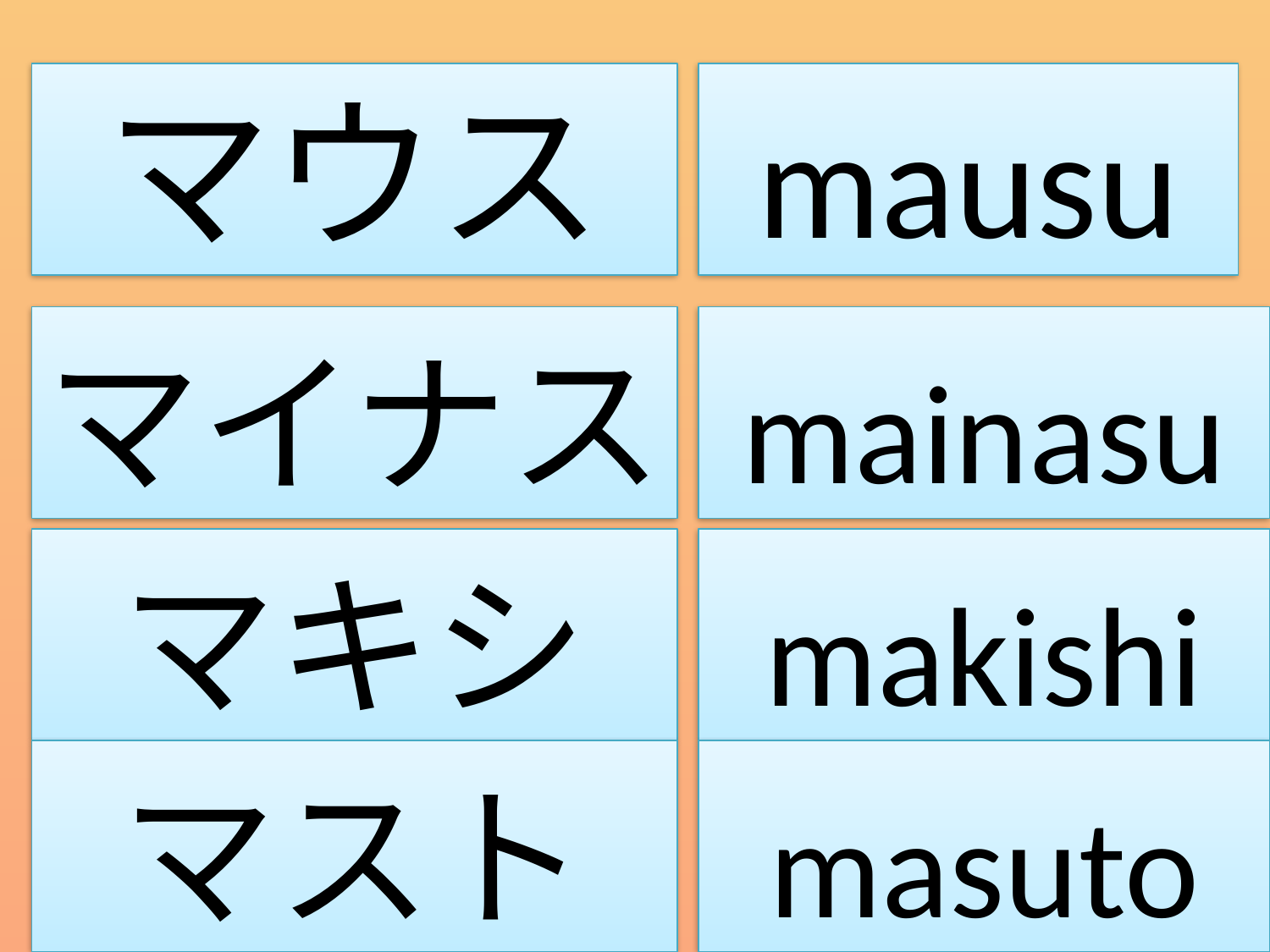

マウス
mausu
マイナス
mainasu
マキシ
makishi
マスト
masuto